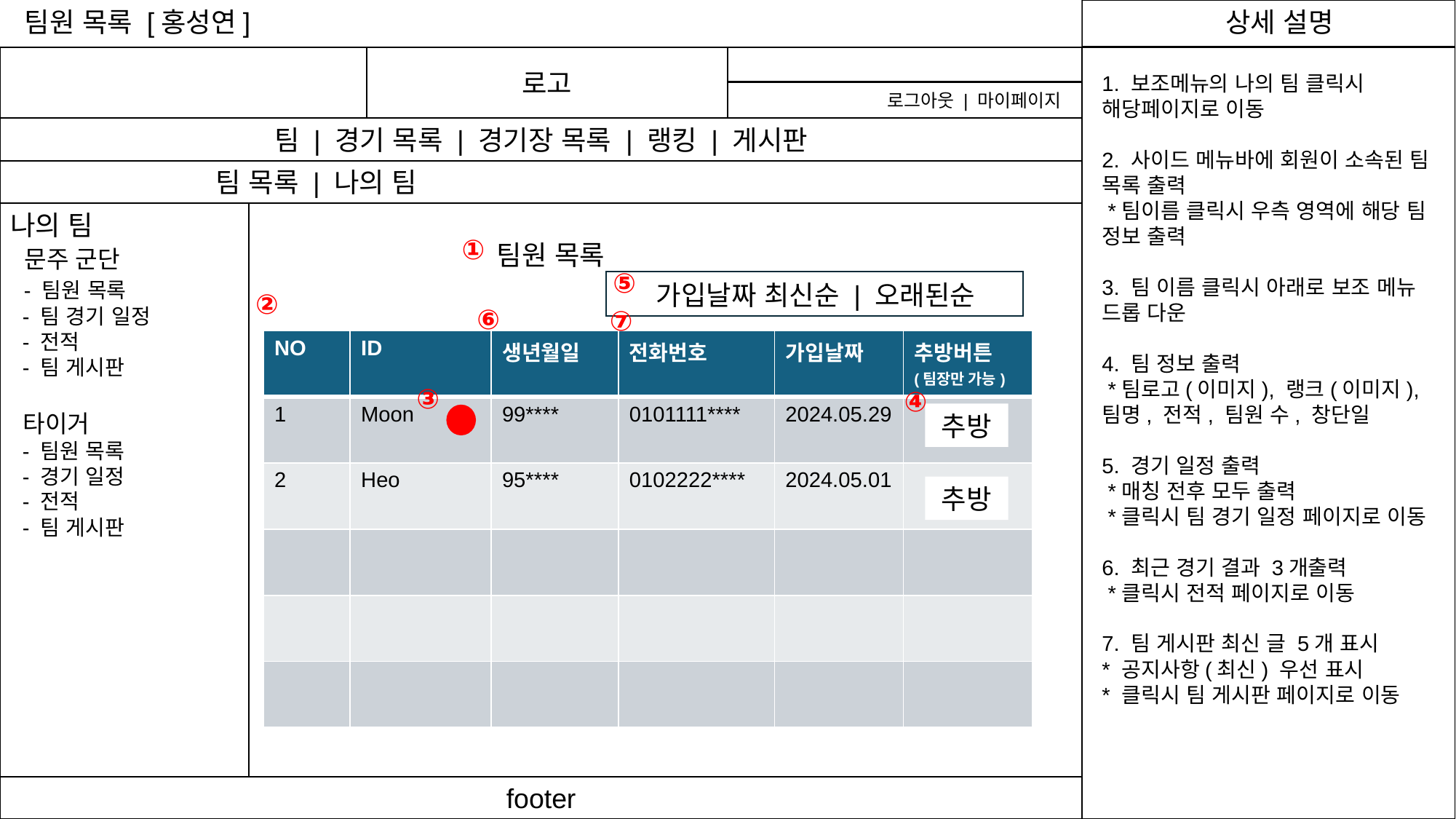

팀원 목록 [홍성연]

로고
1. 보조메뉴의 나의 팀 클릭시 해당페이지로 이동

2. 사이드 메뉴바에 회원이 소속된 팀 목록 출력
 *팀이름 클릭시 우측 영역에 해당 팀 정보 출력

3. 팀 이름 클릭시 아래로 보조 메뉴 드롭 다운

4. 팀 정보 출력
 *팀로고(이미지), 랭크(이미지), 팀명, 전적, 팀원 수, 창단일

5. 경기 일정 출력
 *매칭 전후 모두 출력
 *클릭시 팀 경기 일정 페이지로 이동

6. 최근 경기 결과 3개출력
 *클릭시 전적 페이지로 이동

7. 팀 게시판 최신 글 5개 표시
* 공지사항(최신) 우선 표시
* 클릭시 팀 게시판 페이지로 이동

로그아웃 | 마이페이지
팀 | 경기 목록 | 경기장 목록 | 랭킹 | 게시판

                          팀 목록 | 나의 팀
나의 팀
 문주 군단
  - 팀원 목록
  - 팀 경기 일정
  - 전적
  - 팀 게시판

 타이거
  - 팀원 목록
  - 경기 일정
  - 전적
  - 팀 게시판
①
팀원 목록
②
⑤

가입날짜 최신순 | 오래된순
②
⑥
⑦
| NO | ID | 생년월일 | 전화번호 | 가입날짜 | 추방버튼 (팀장만 가능) |
| --- | --- | --- | --- | --- | --- |
| 1 | Moon | 99\*\*\*\* | 0101111\*\*\*\* | 2024.05.29 |  |
| 2 | Heo | 95\*\*\*\* | 0102222\*\*\*\* | 2024.05.01 |  |
|  |  |  |  |  |  |
|  |  |  |  |  |  |
|  |  |  |  |  |  |
③
참여
③
④
추방

참여
추방
footer